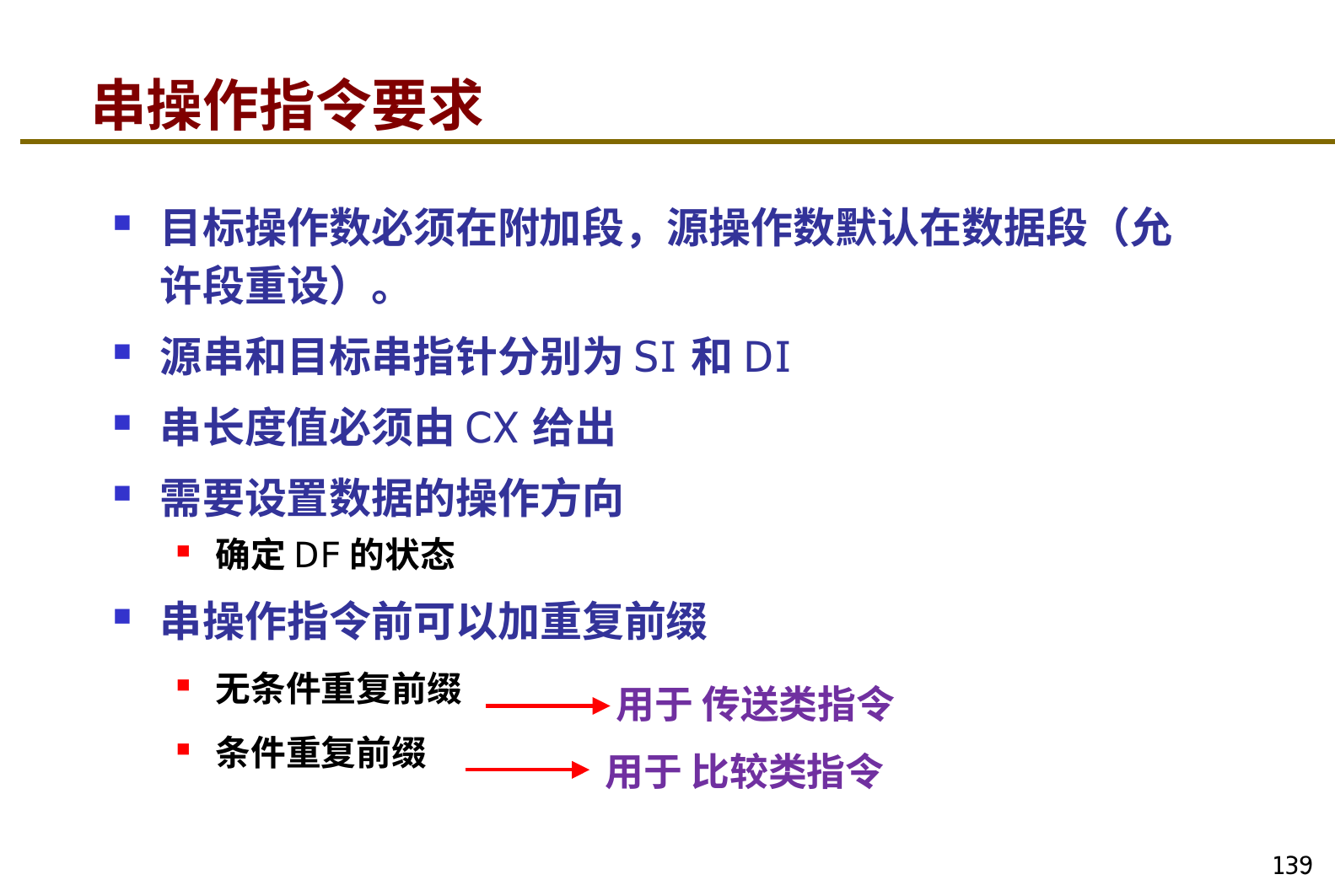

# 串操作指令要求
目标操作数必须在附加段，源操作数默认在数据段（允许段重设）。
源串和目标串指针分别为SI和DI
串长度值必须由CX给出
需要设置数据的操作方向
确定DF的状态
串操作指令前可以加重复前缀
无条件重复前缀
条件重复前缀
用于 传送类指令
用于 比较类指令
139